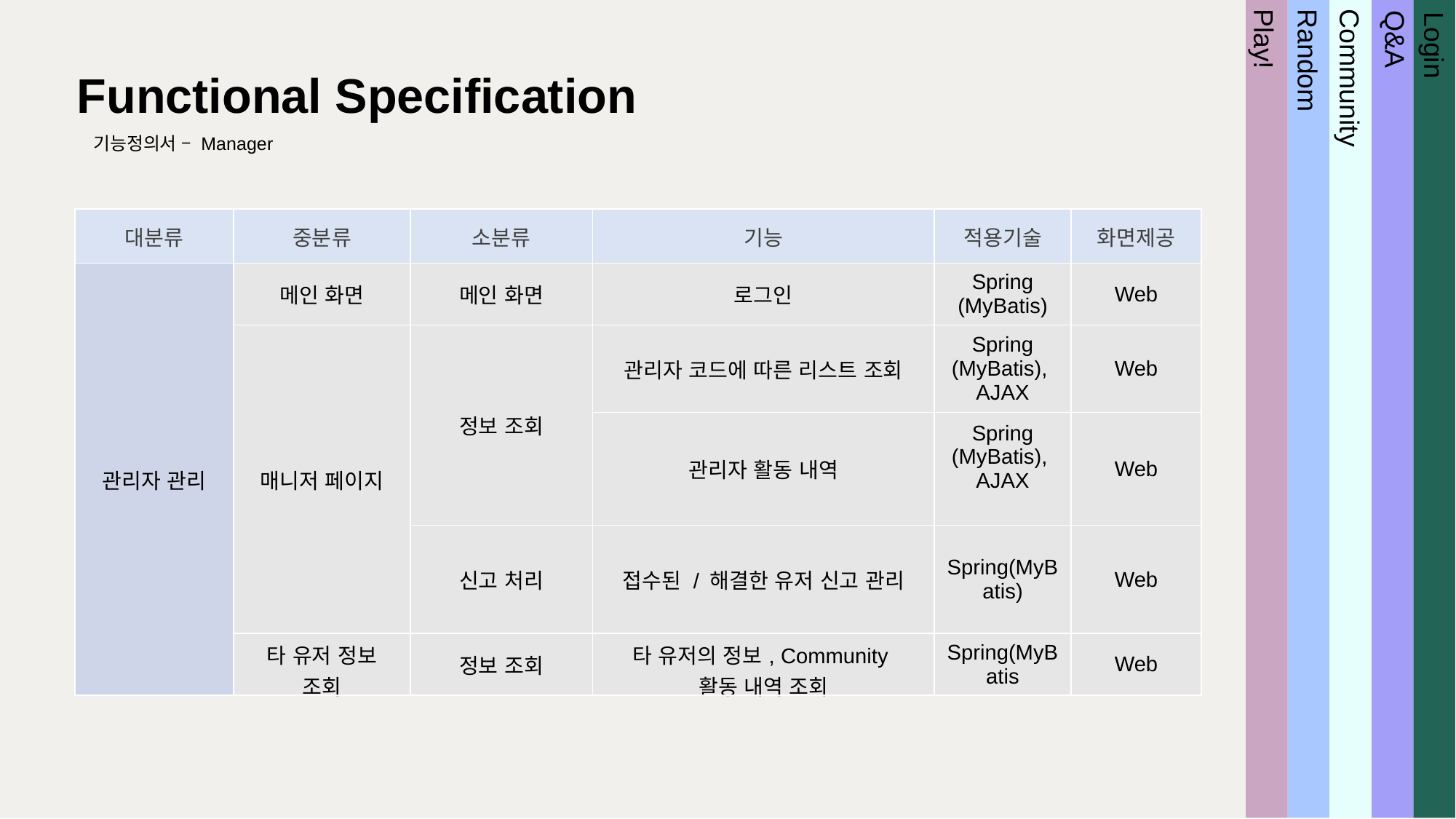

Functional Specification
기능정의서 – Manager
Community
Random
Play!
Login
Q&A
| 대분류 | 중분류 | 소분류 | 기능 | 적용기술 | 화면제공 |
| --- | --- | --- | --- | --- | --- |
| 관리자 관리 | 메인 화면 | 메인 화면 | 로그인 | Spring (MyBatis) | Web |
|  | 매니저 페이지 | 정보 조회 | 관리자 코드에 따른 리스트 조회 | Spring (MyBatis), AJAX | Web |
|  |  |  | 관리자 활동 내역 | Spring (MyBatis), AJAX | Web |
|  |  | 신고 처리 | 접수된 / 해결한 유저 신고 관리 | Spring(MyBatis) | Web |
|  | 타 유저 정보 조회 | 정보 조회 | 타 유저의 정보, Community 활동 내역 조회 | Spring(MyBatis | Web |